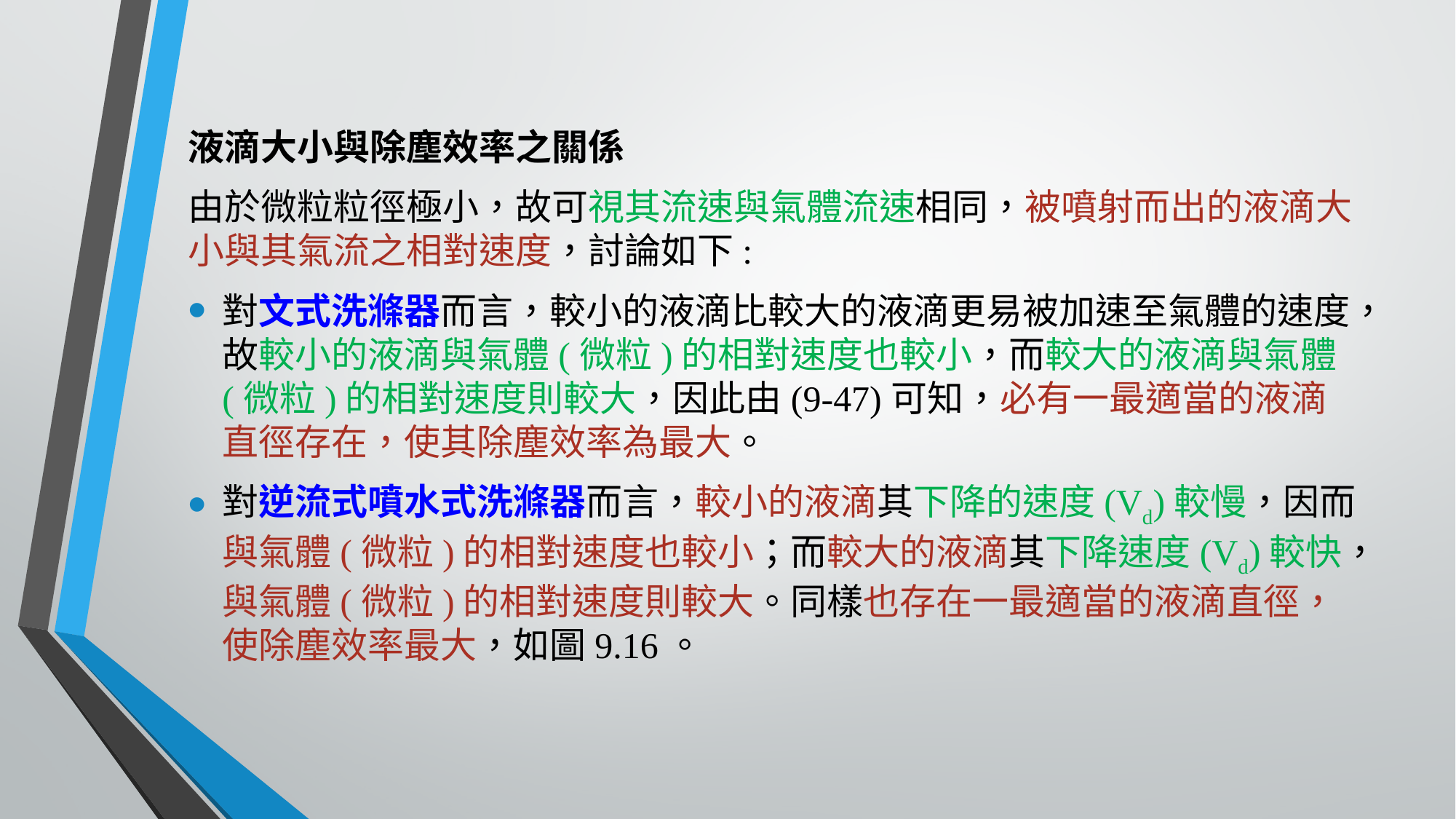

液滴大小與除塵效率之關係
由於微粒粒徑極小，故可視其流速與氣體流速相同，被噴射而出的液滴大小與其氣流之相對速度，討論如下:
對文式洗滌器而言，較小的液滴比較大的液滴更易被加速至氣體的速度，故較小的液滴與氣體(微粒)的相對速度也較小，而較大的液滴與氣體(微粒)的相對速度則較大，因此由(9-47)可知，必有一最適當的液滴直徑存在，使其除塵效率為最大。
對逆流式噴水式洗滌器而言，較小的液滴其下降的速度(Vd)較慢，因而與氣體(微粒)的相對速度也較小；而較大的液滴其下降速度(Vd)較快，與氣體(微粒)的相對速度則較大。同樣也存在一最適當的液滴直徑，使除塵效率最大，如圖9.16。